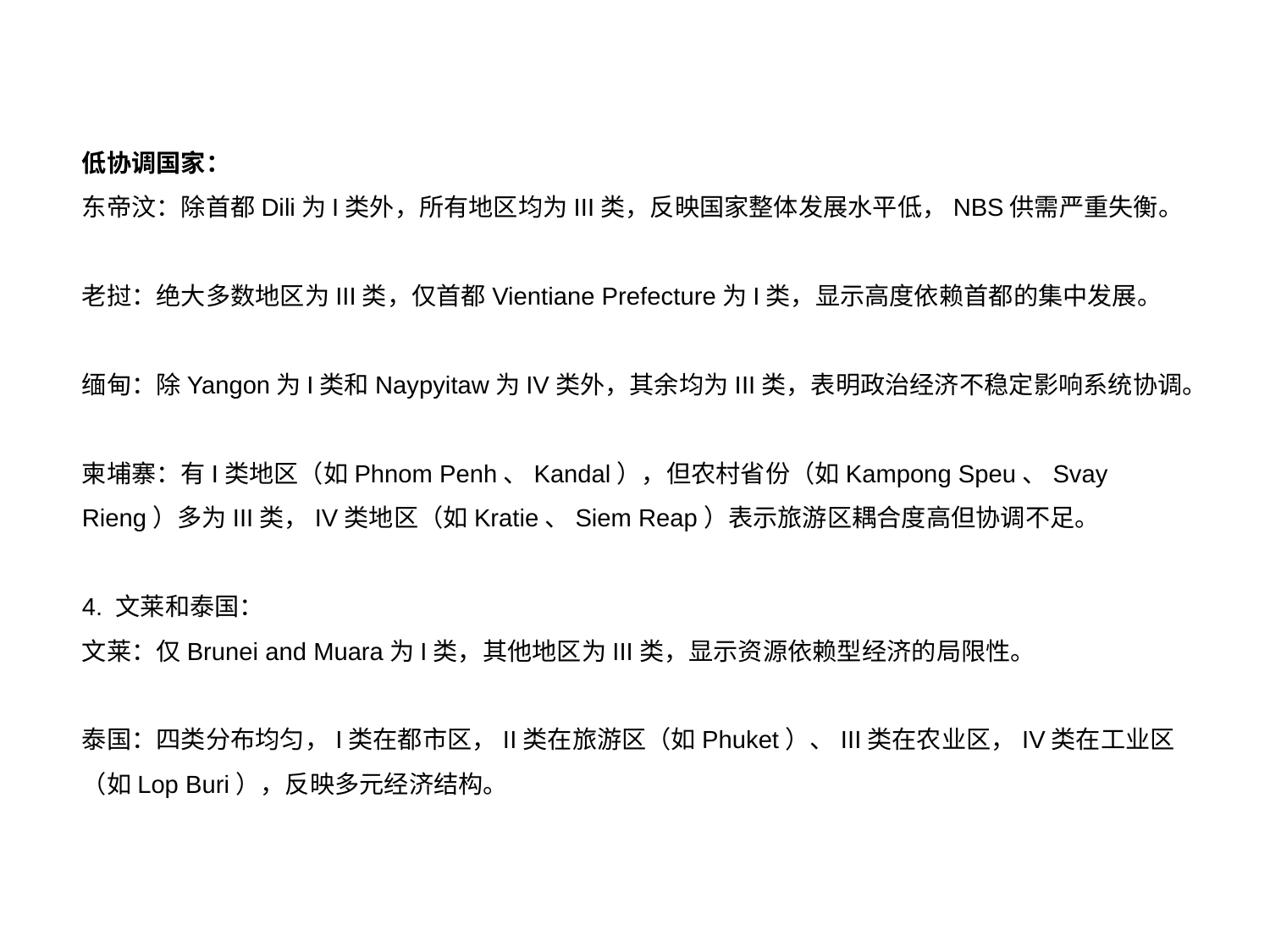

低协调国家：
东帝汶：除首都Dili为I类外，所有地区均为III类，反映国家整体发展水平低，NBS供需严重失衡。

老挝：绝大多数地区为III类，仅首都Vientiane Prefecture为I类，显示高度依赖首都的集中发展。

缅甸：除Yangon为I类和Naypyitaw为IV类外，其余均为III类，表明政治经济不稳定影响系统协调。

柬埔寨：有I类地区（如Phnom Penh、Kandal），但农村省份（如Kampong Speu、Svay Rieng）多为III类，IV类地区（如Kratie、Siem Reap）表示旅游区耦合度高但协调不足。

4. 文莱和泰国：
文莱：仅Brunei and Muara为I类，其他地区为III类，显示资源依赖型经济的局限性。

泰国：四类分布均匀，I类在都市区，II类在旅游区（如Phuket）、III类在农业区，IV类在工业区（如Lop Buri），反映多元经济结构。